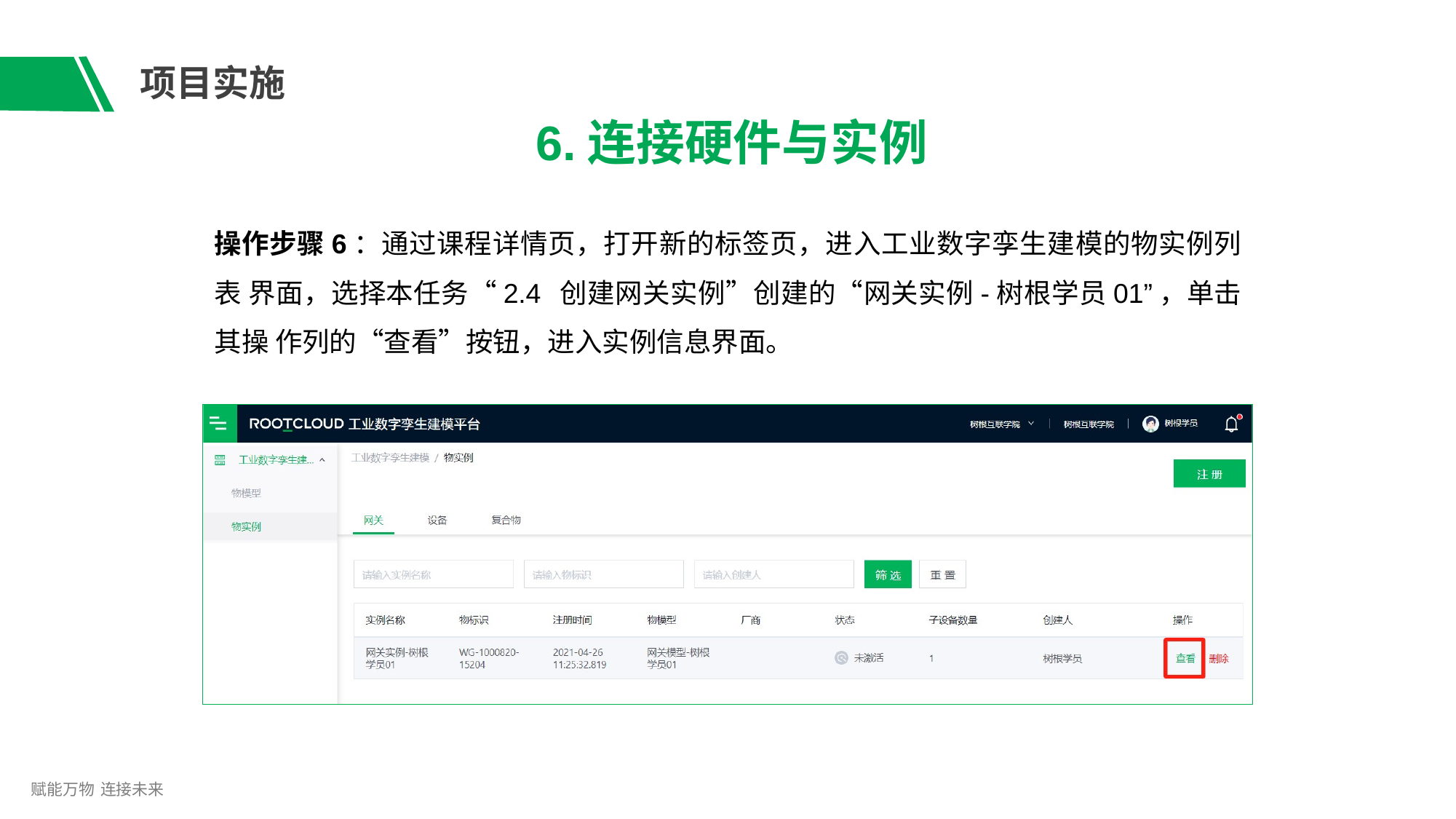

# 项目实施
6.连接硬件与实例
操作步骤6：通过课程详情页，打开新的标签页，进入工业数字孪生建模的物实例列表 界面，选择本任务“2.4 创建网关实例”创建的“网关实例-树根学员01”，单击其操 作列的“查看”按钮，进入实例信息界面。

赋能万物 连接未来